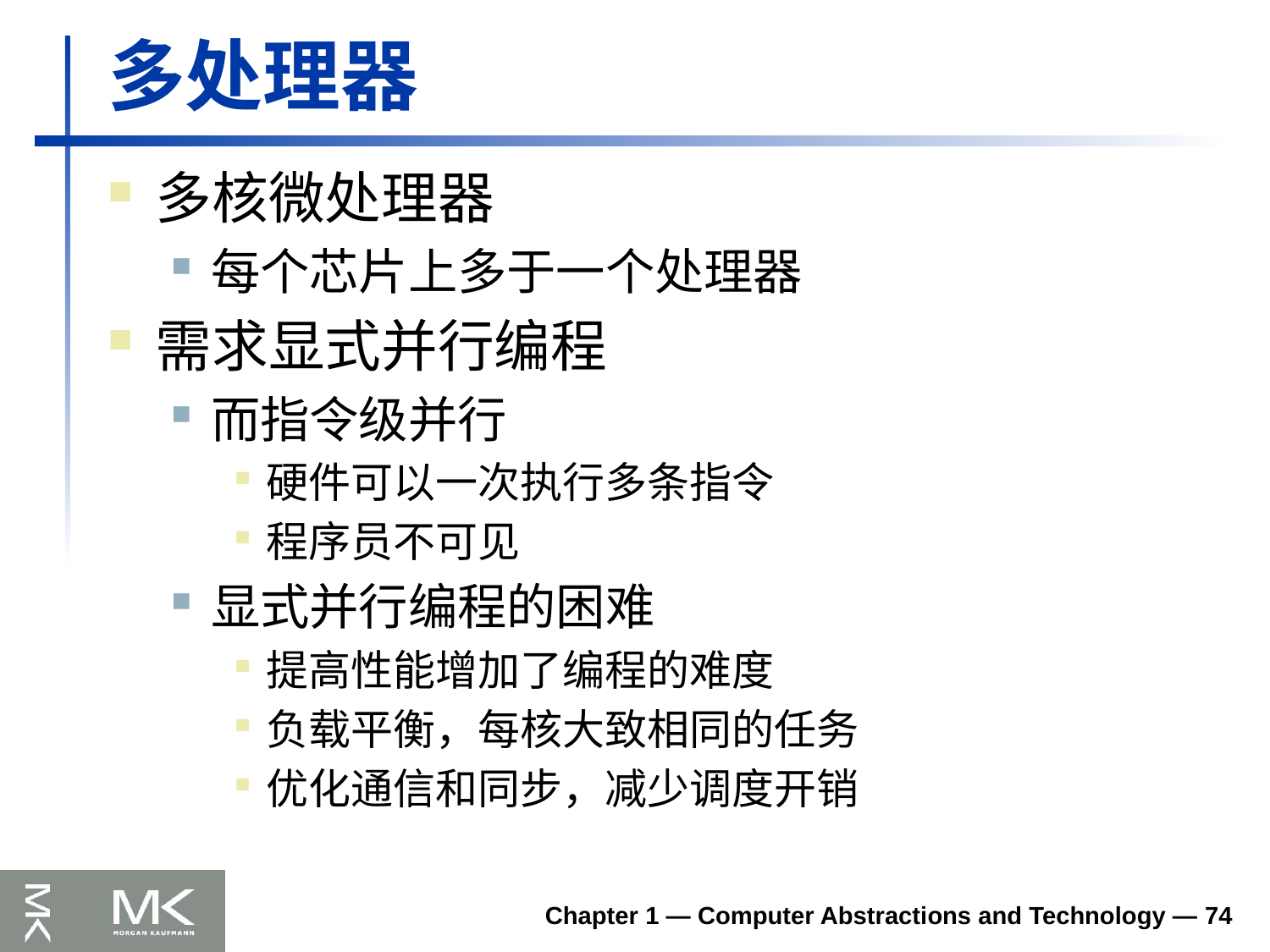

# 多处理器
多核微处理器
每个芯片上多于一个处理器
需求显式并行编程
而指令级并行
硬件可以一次执行多条指令
程序员不可见
显式并行编程的困难
提高性能增加了编程的难度
负载平衡，每核大致相同的任务
优化通信和同步，减少调度开销
Chapter 1 — Computer Abstractions and Technology — 74